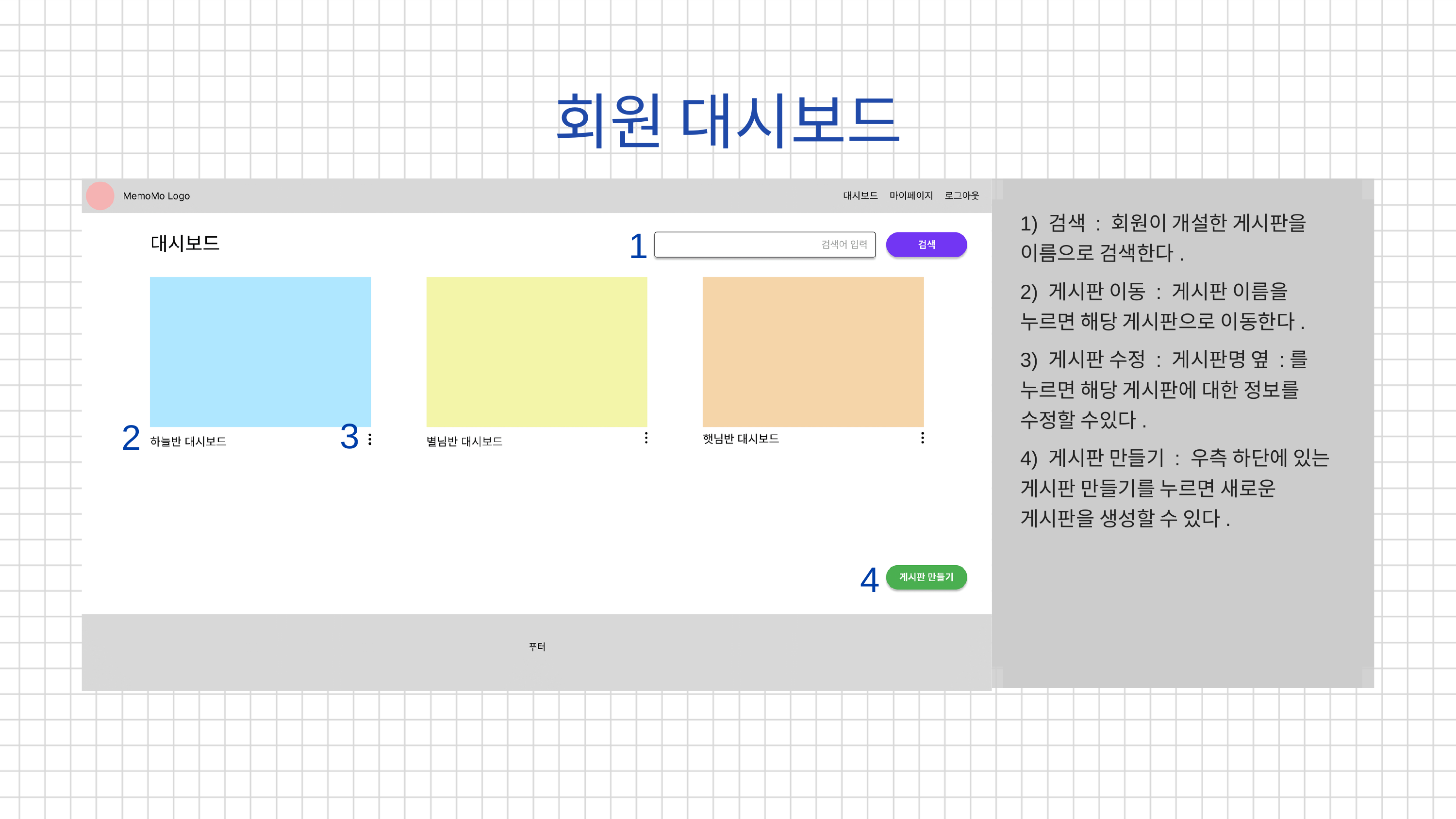

회원 대시보드

1) 검색 : 회원이 개설한 게시판을 이름으로 검색한다.

2) 게시판 이동 : 게시판 이름을 누르면 해당 게시판으로 이동한다.

3) 게시판 수정 : 게시판명 옆 :를 누르면 해당 게시판에 대한 정보를 수정할 수있다.

4) 게시판 만들기 : 우측 하단에 있는 게시판 만들기를 누르면 새로운 게시판을 생성할 수 있다.
1

3
2
4